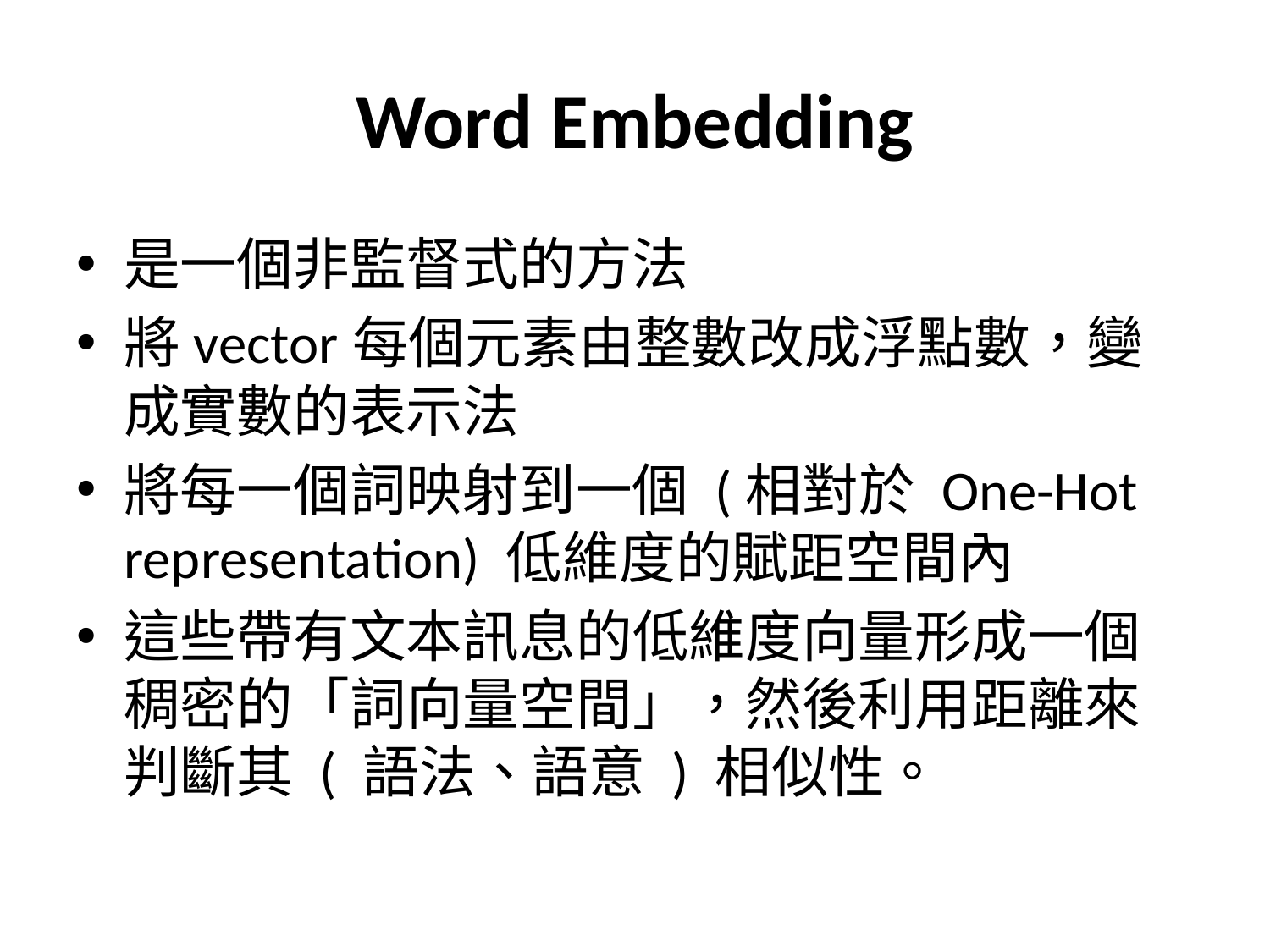

# Word Embedding
是一個非監督式的方法
將vector每個元素由整數改成浮點數，變成實數的表示法
將每一個詞映射到一個 (相對於 One-Hot representation) 低維度的賦距空間內
這些帶有文本訊息的低維度向量形成一個稠密的「詞向量空間」，然後利用距離來判斷其 ( 語法、語意 ) 相似性。